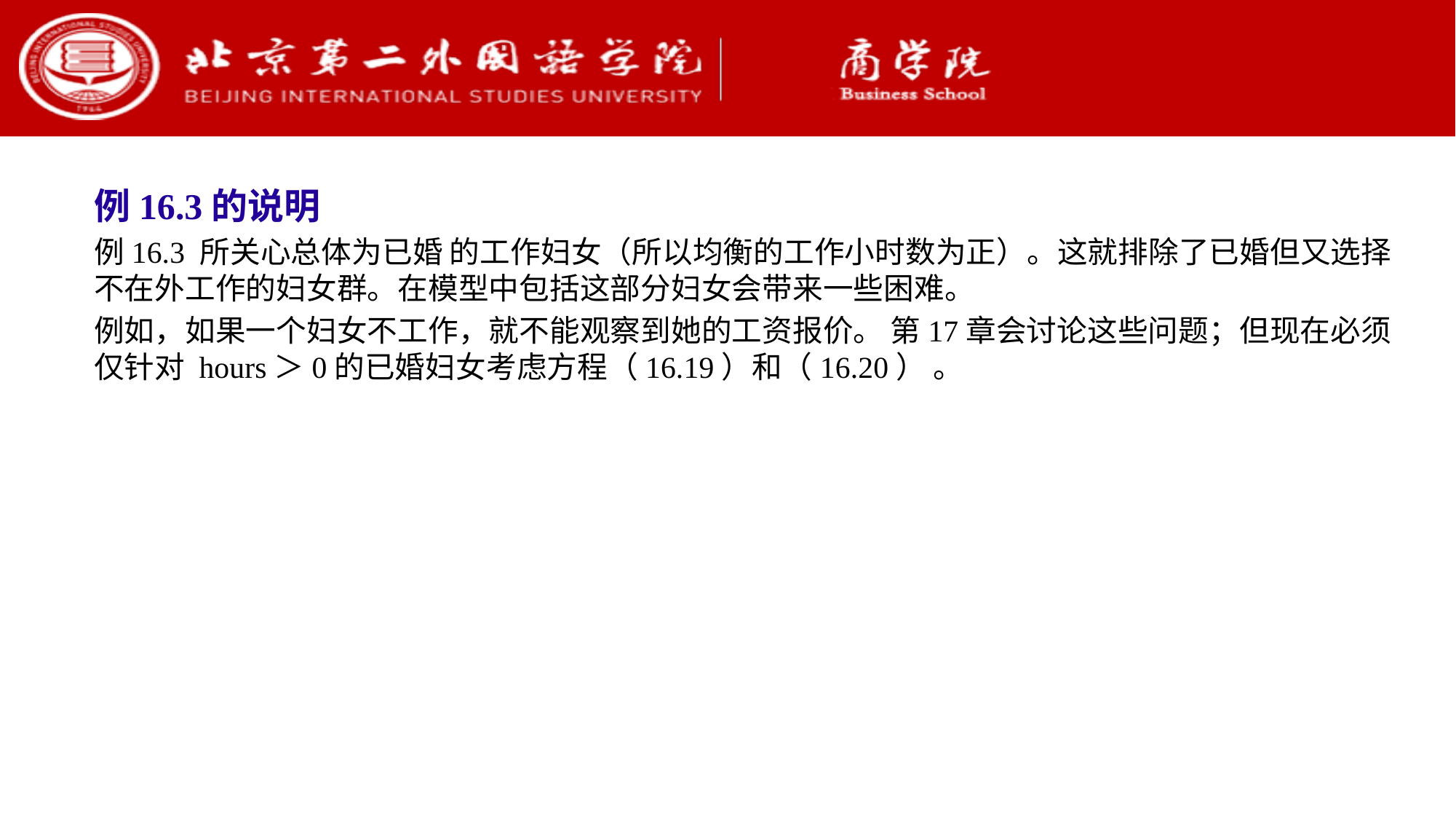

例16.3的说明
例16.3 所关心总体为已婚 的工作妇女（所以均衡的工作小时数为正）。这就排除了已婚但又选择不在外工作的妇女群。在模型中包括这部分妇女会带来一些困难。
例如，如果一个妇女不工作，就不能观察到她的工资报价。 第17章会讨论这些问题；但现在必须仅针对 hours＞0的已婚妇女考虑方程（16.19）和（16.20） 。